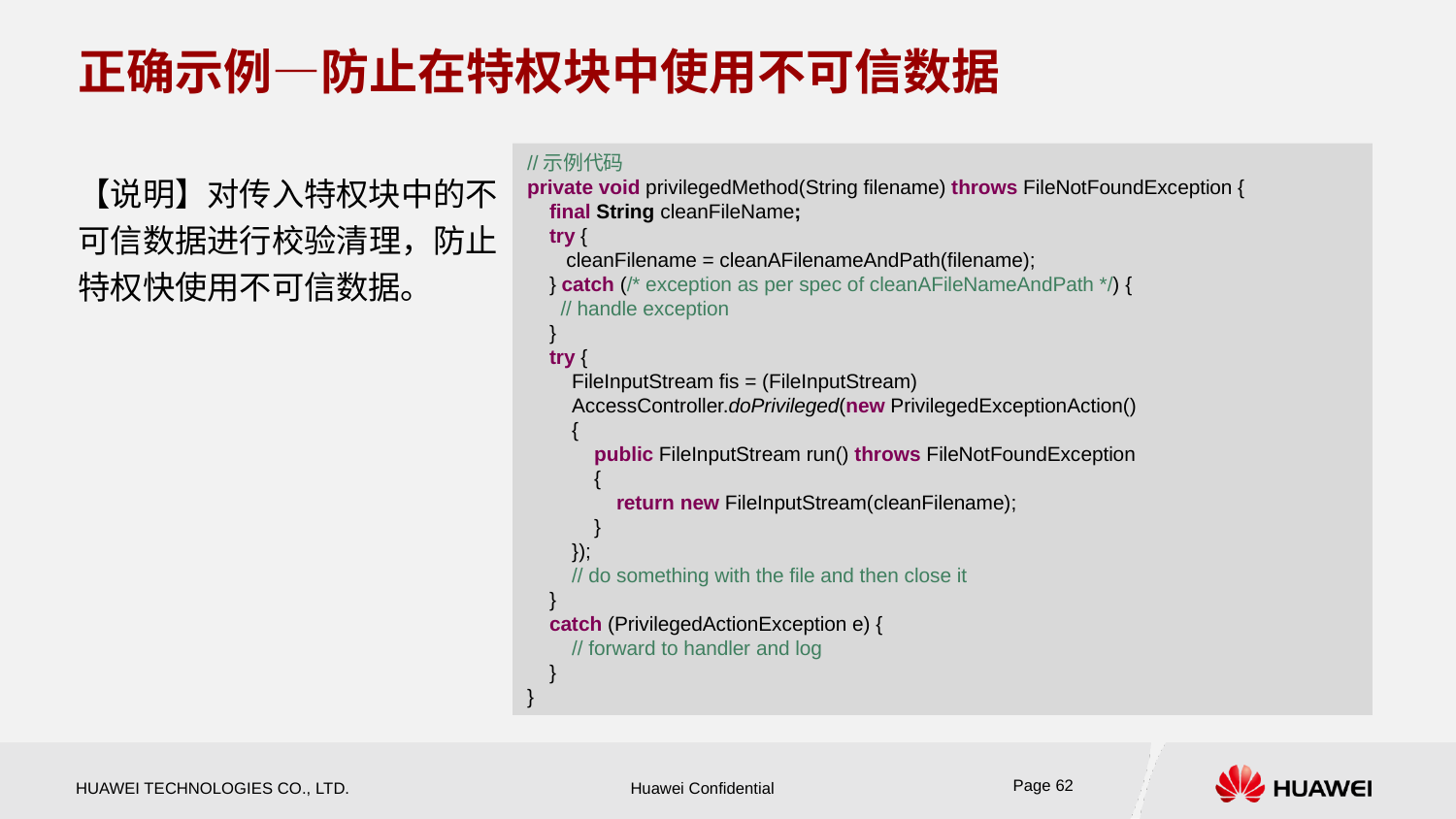

# 正确示例—防止在特权块中使用不可信数据
//示例代码
private void privilegedMethod(String filename) throws FileNotFoundException {
    final String cleanFileName;
    try {
       cleanFilename = cleanAFilenameAndPath(filename);
    } catch (/* exception as per spec of cleanAFileNameAndPath */) {
      // handle exception
    }
    try {
        FileInputStream fis = (FileInputStream)
        AccessController.doPrivileged(new PrivilegedExceptionAction()
        {
            public FileInputStream run() throws FileNotFoundException
            {
                return new FileInputStream(cleanFilename);
            }
        });
        // do something with the file and then close it
    }
    catch (PrivilegedActionException e) {
        // forward to handler and log
    }
}
【说明】对传入特权块中的不可信数据进行校验清理，防止特权快使用不可信数据。